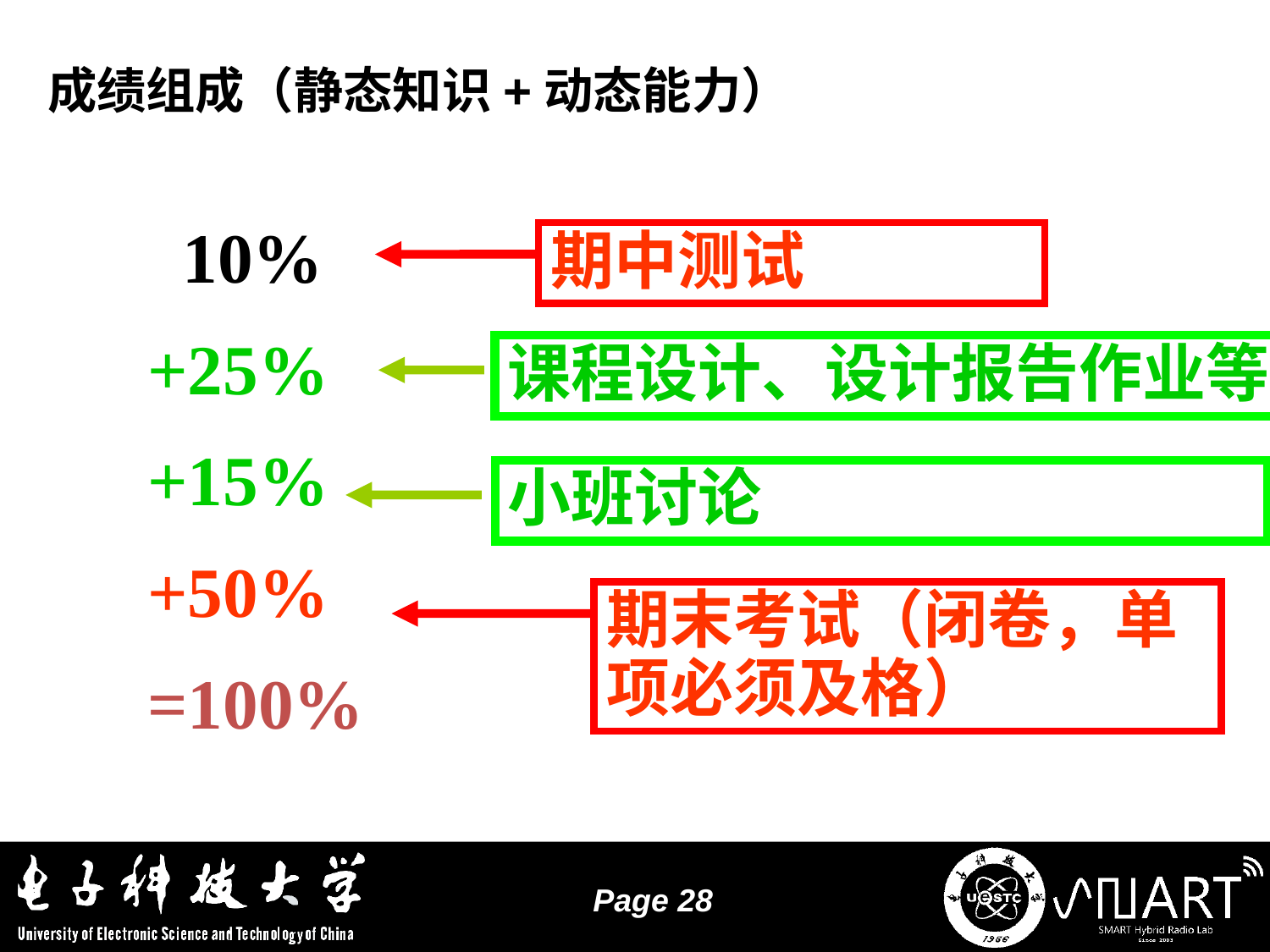

成绩组成（静态知识+动态能力）
  10%
+25%
+15%
+50%
=100%
期中测试

课程设计、设计报告作业等

小班讨论

期末考试（闭卷，单项必须及格）